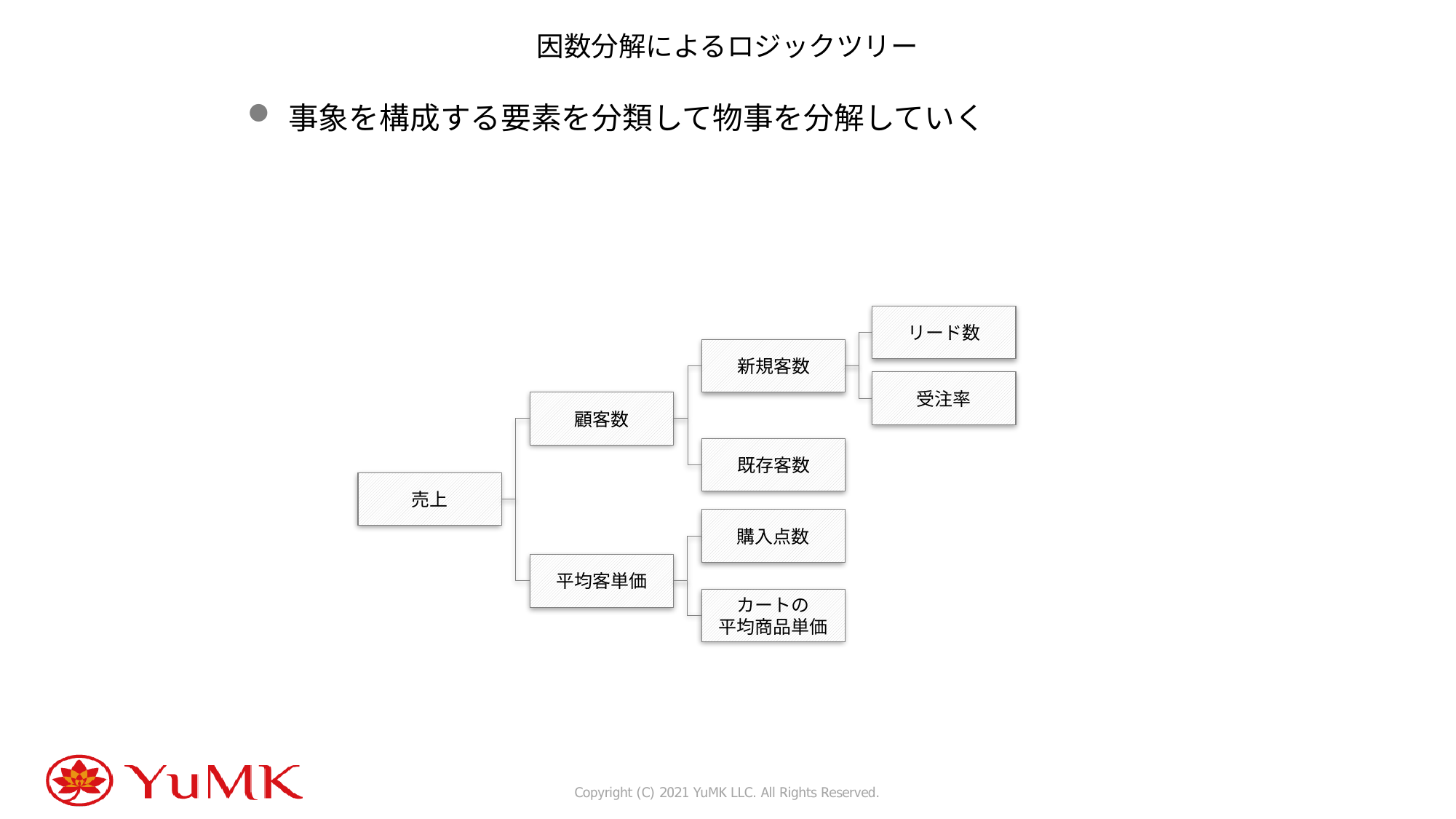

因数分解によるロジックツリー
事象を構成する要素を分類して物事を分解していく
リード数
新規客数
受注率
顧客数
既存客数
売上
購入点数
平均客単価
カートの
平均商品単価